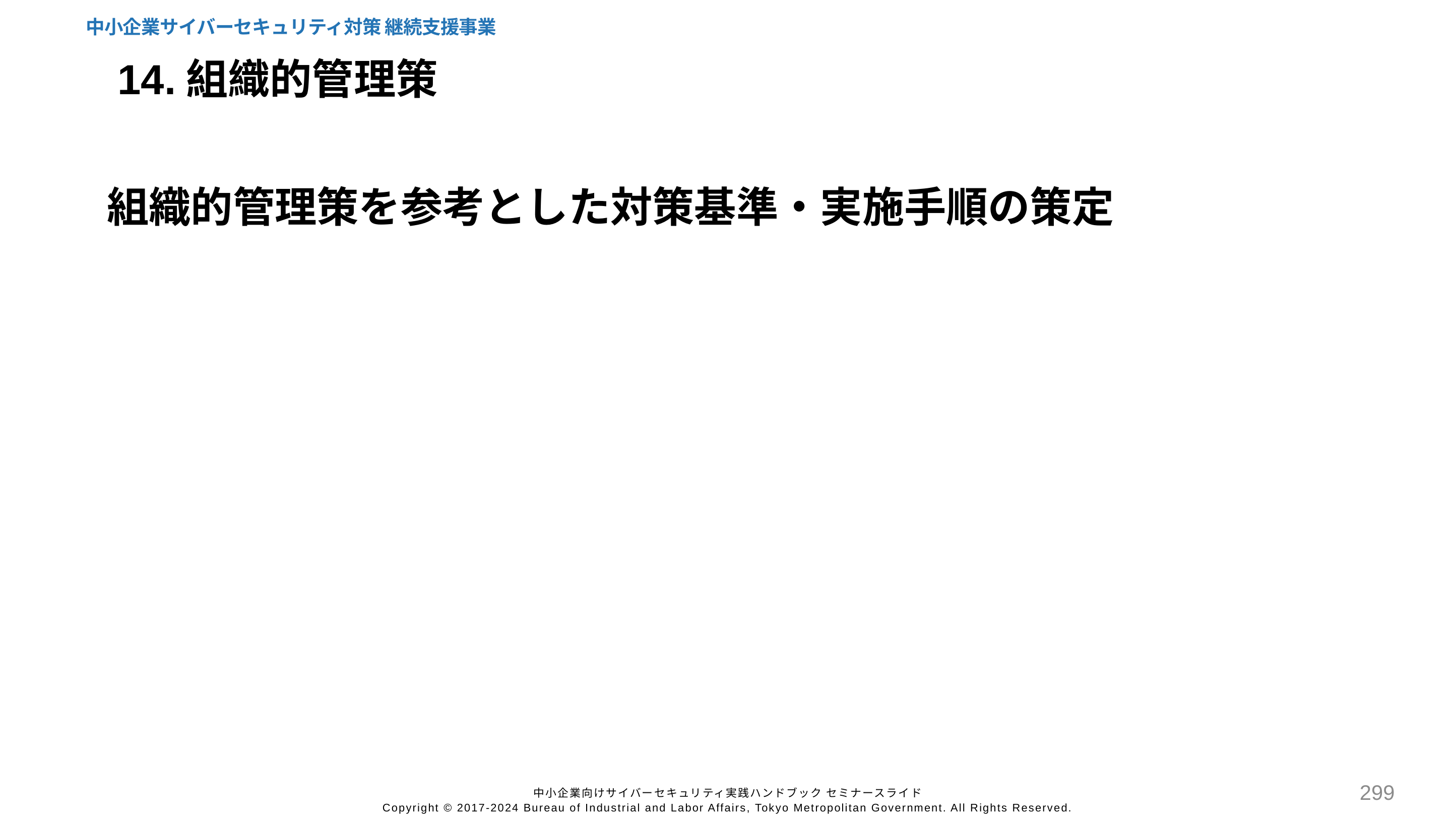

中小企業サイバーセキュリティ対策 継続支援事業
14.組織的管理策

組織的管理策を参考とした対策基準・実施手順の策定
299